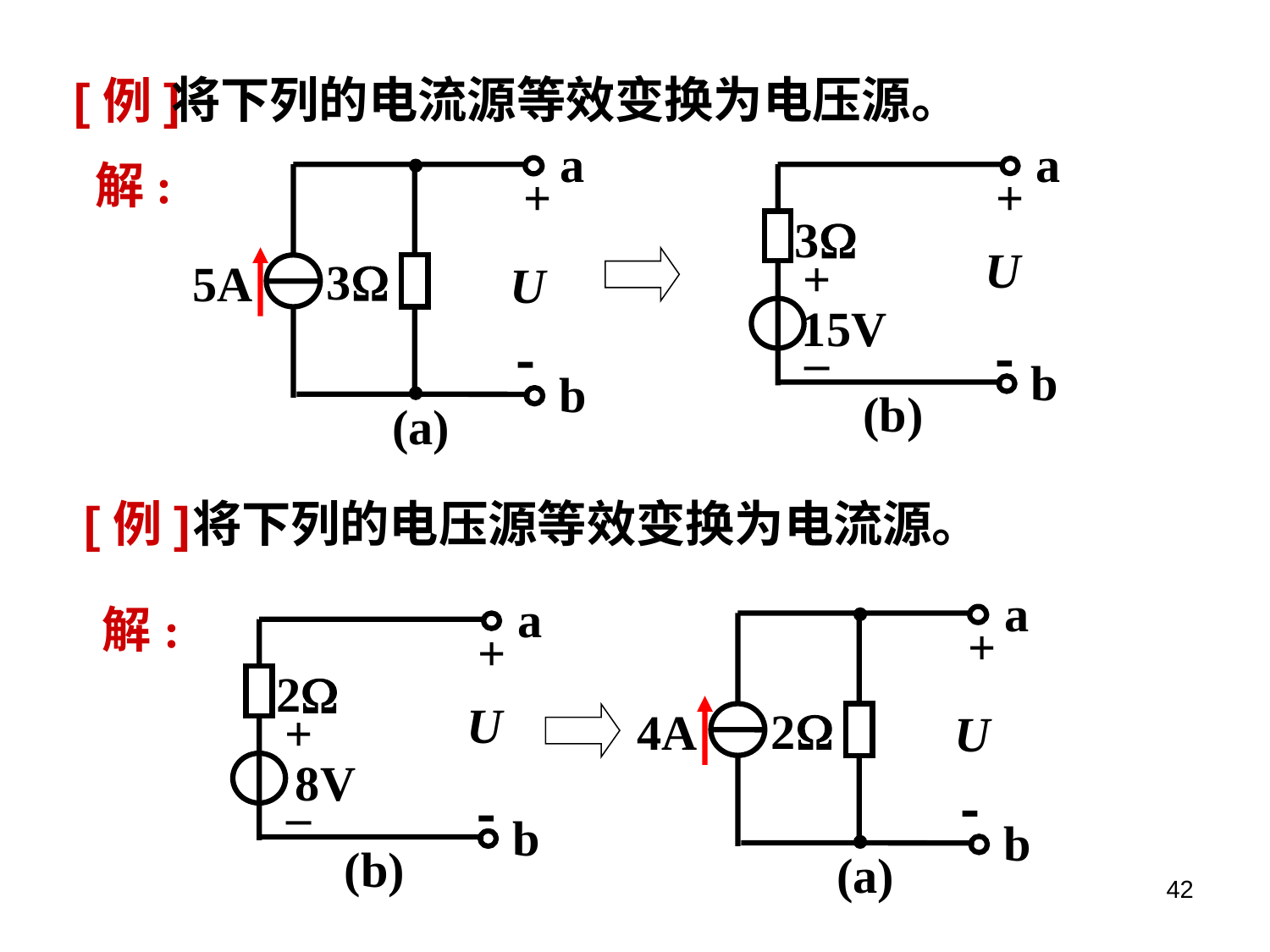

将下列的电流源等效变换为电压源。
[例]
a

+

3Ω
5A

U
−
b

(a)

a

+

3Ω

U
+
–

15V

−
b

(b)

解:

[例]
将下列的电压源等效变换为电流源。
a

+

2Ω
4A

U
−
b

(a)

a

+

2Ω

U
+
–

8V

−
b

(b)

解:

42